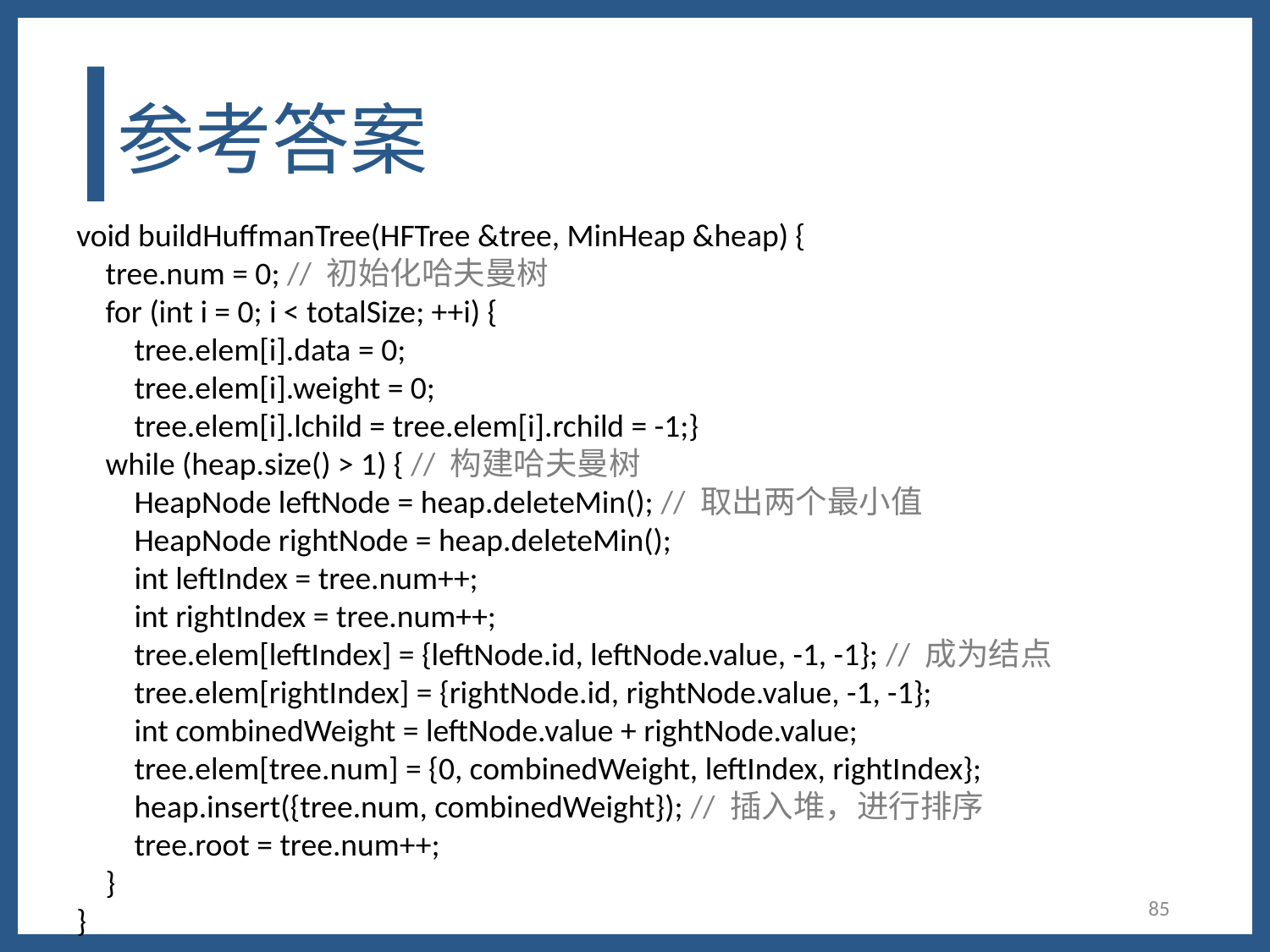

# 参考答案
void buildHuffmanTree(HFTree &tree, MinHeap &heap) {
    tree.num = 0; // 初始化哈夫曼树
    for (int i = 0; i < totalSize; ++i) {
        tree.elem[i].data = 0;
        tree.elem[i].weight = 0;
        tree.elem[i].lchild = tree.elem[i].rchild = -1;}
    while (heap.size() > 1) { // 构建哈夫曼树
        HeapNode leftNode = heap.deleteMin(); // 取出两个最小值
        HeapNode rightNode = heap.deleteMin();
        int leftIndex = tree.num++;
        int rightIndex = tree.num++;
        tree.elem[leftIndex] = {leftNode.id, leftNode.value, -1, -1}; // 成为结点
        tree.elem[rightIndex] = {rightNode.id, rightNode.value, -1, -1};
        int combinedWeight = leftNode.value + rightNode.value;
        tree.elem[tree.num] = {0, combinedWeight, leftIndex, rightIndex};
        heap.insert({tree.num, combinedWeight}); // 插入堆，进行排序
        tree.root = tree.num++;
    }
}
85